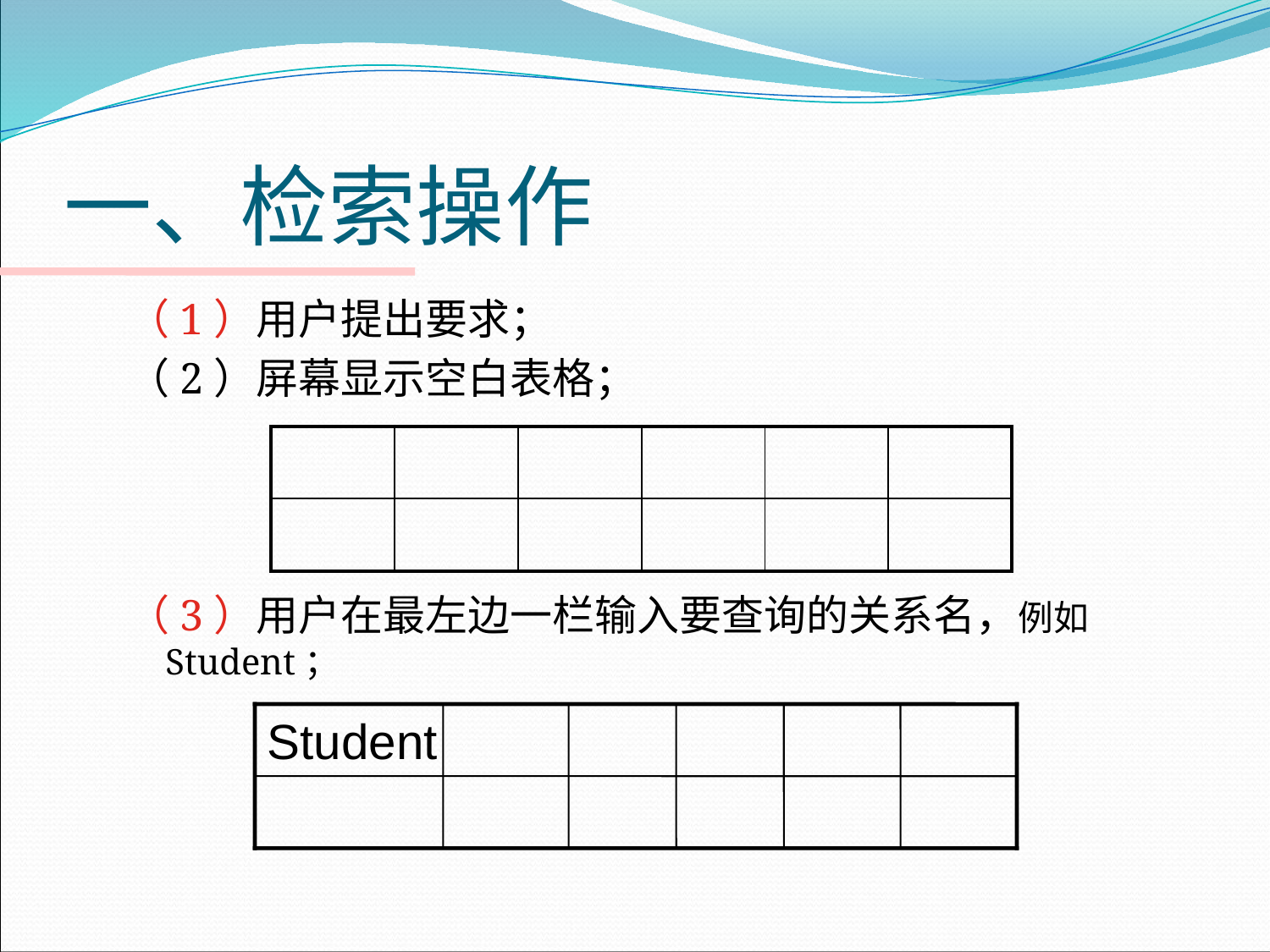

# 一、检索操作
（1）用户提出要求；
（2）屏幕显示空白表格；

（3）用户在最左边一栏输入要查询的关系名，例如 Student；
|  |  |  |  |  |  |
| --- | --- | --- | --- | --- | --- |
|  |  |  |  |  |  |
Student

227